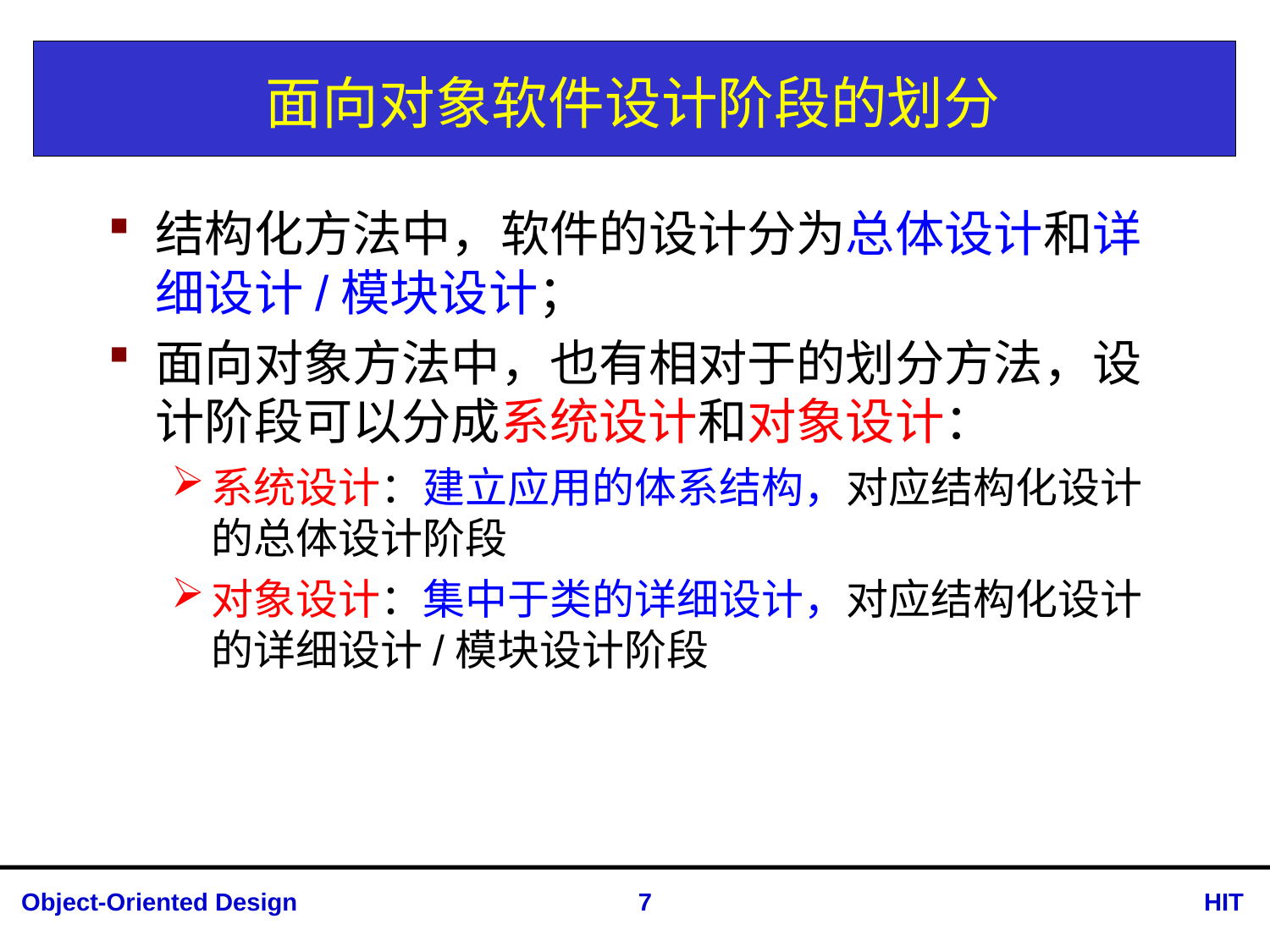

# 面向对象软件设计阶段的划分
结构化方法中，软件的设计分为总体设计和详细设计/模块设计；
面向对象方法中，也有相对于的划分方法，设计阶段可以分成系统设计和对象设计：
系统设计：建立应用的体系结构，对应结构化设计的总体设计阶段
对象设计：集中于类的详细设计，对应结构化设计的详细设计/模块设计阶段